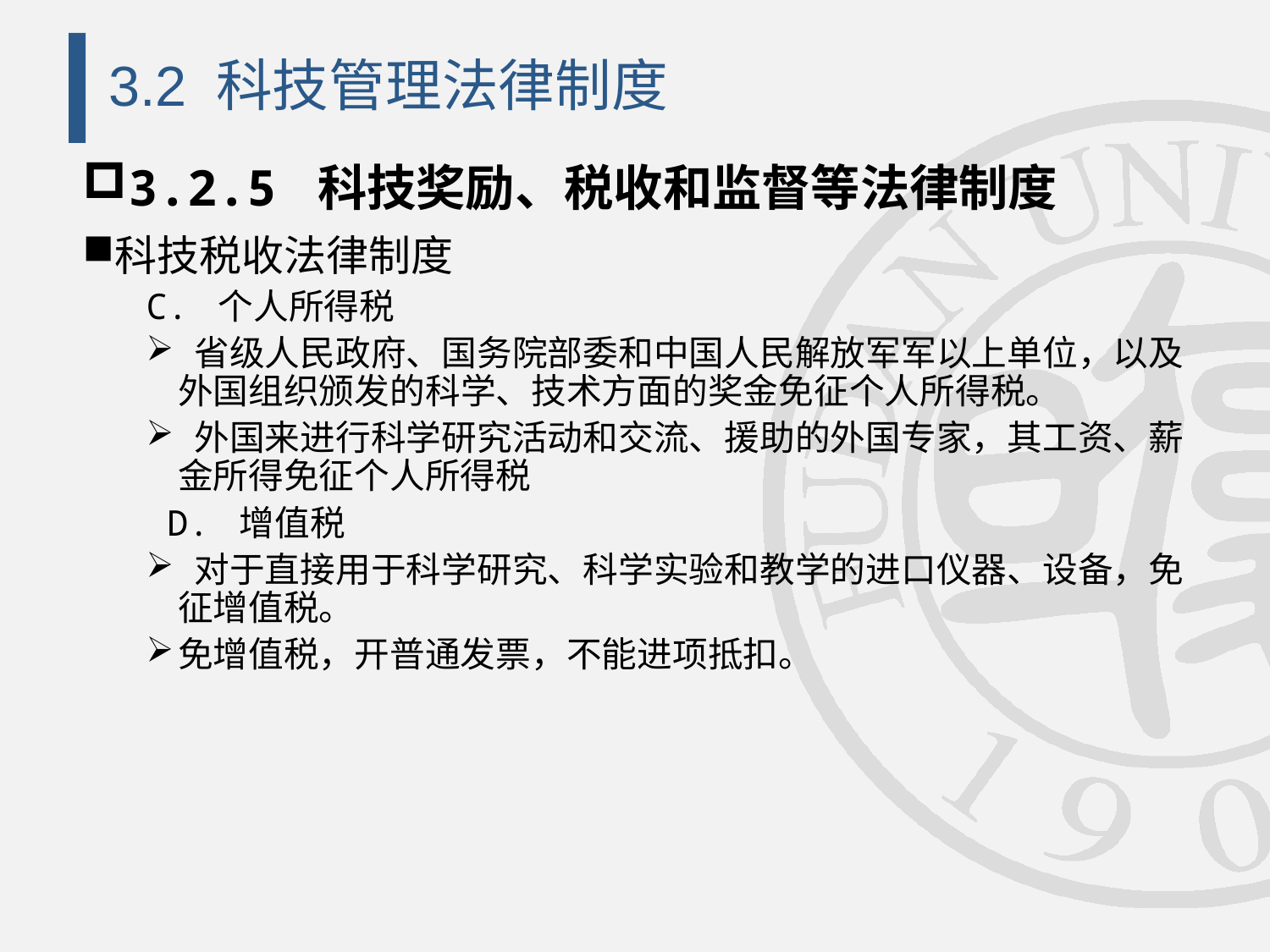

# 3.2 科技管理法律制度
3.2.5 科技奖励、税收和监督等法律制度
科技税收法律制度
C. 个人所得税
 省级人民政府、国务院部委和中国人民解放军军以上单位，以及外国组织颁发的科学、技术方面的奖金免征个人所得税。
 外国来进行科学研究活动和交流、援助的外国专家，其工资、薪金所得免征个人所得税
 D. 增值税
 对于直接用于科学研究、科学实验和教学的进口仪器、设备，免征增值税。
免增值税，开普通发票，不能进项抵扣。